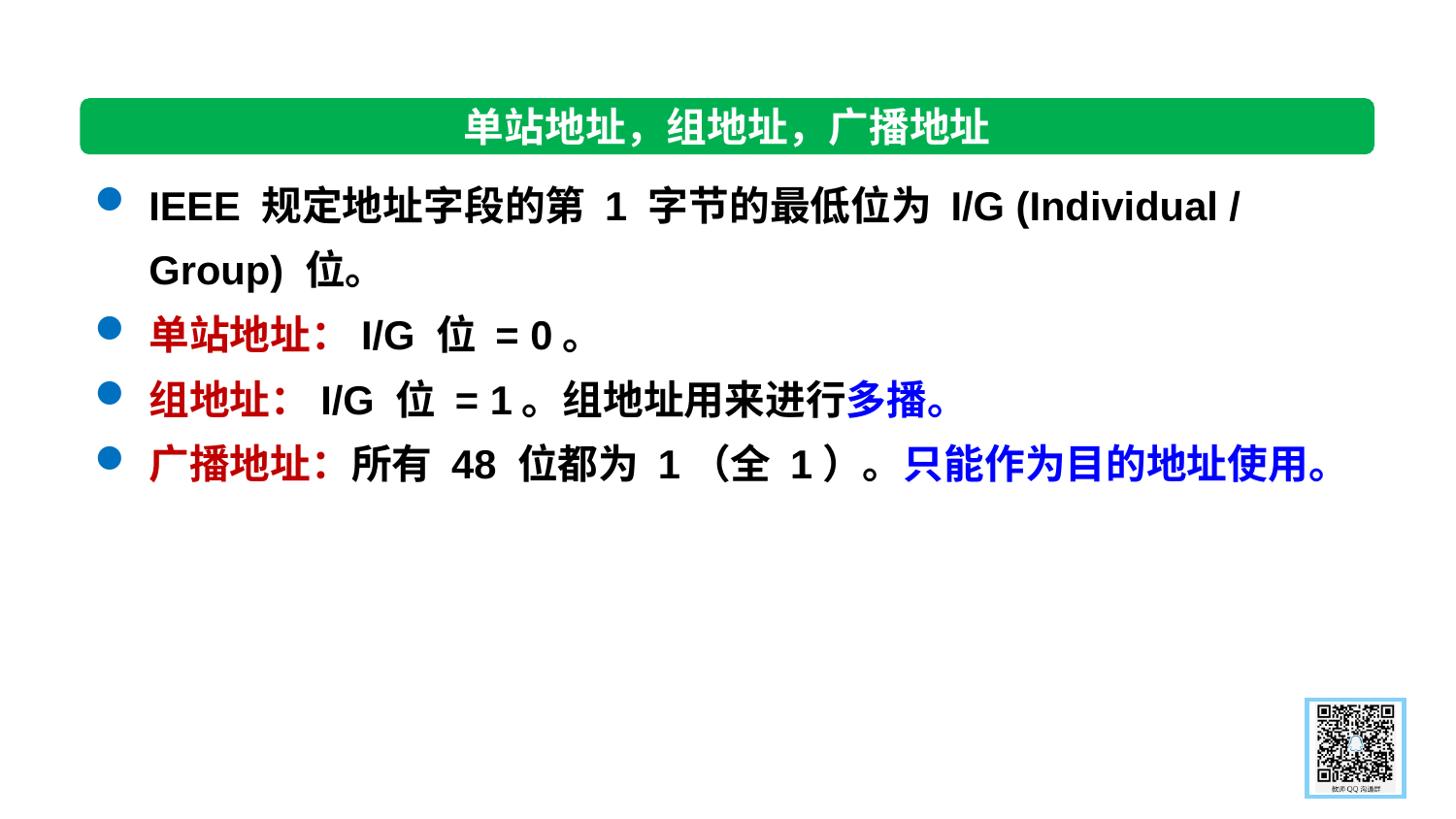

单站地址，组地址，广播地址

IEEE 规定地址字段的第 1 字节的最低位为 I/G (Individual / Group) 位。
单站地址：I/G 位 = 0。
组地址：I/G 位 = 1。组地址用来进行多播。
广播地址：所有 48 位都为 1（全 1）。只能作为目的地址使用。